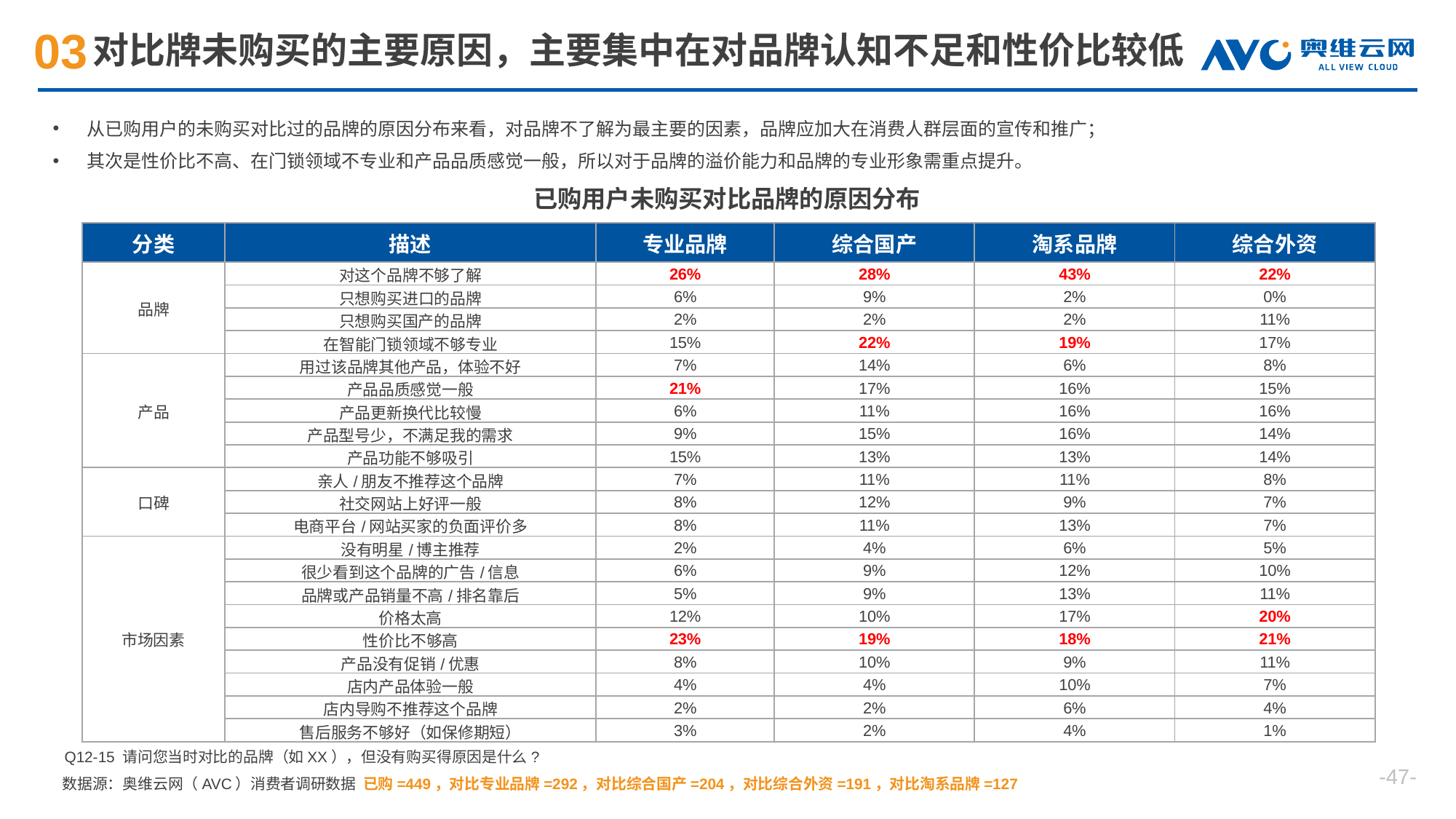

# 对比牌未购买的主要原因，主要集中在对品牌认知不足和性价比较低
从已购用户的未购买对比过的品牌的原因分布来看，对品牌不了解为最主要的因素，品牌应加大在消费人群层面的宣传和推广；
其次是性价比不高、在门锁领域不专业和产品品质感觉一般，所以对于品牌的溢价能力和品牌的专业形象需重点提升。
已购用户未购买对比品牌的原因分布
| 分类 | 描述 | 专业品牌 | 综合国产 | 淘系品牌 | 综合外资 |
| --- | --- | --- | --- | --- | --- |
| 品牌 | 对这个品牌不够了解 | 26% | 28% | 43% | 22% |
|  | 只想购买进口的品牌 | 6% | 9% | 2% | 0% |
|  | 只想购买国产的品牌 | 2% | 2% | 2% | 11% |
|  | 在智能门锁领域不够专业 | 15% | 22% | 19% | 17% |
| 产品 | 用过该品牌其他产品，体验不好 | 7% | 14% | 6% | 8% |
|  | 产品品质感觉一般 | 21% | 17% | 16% | 15% |
|  | 产品更新换代比较慢 | 6% | 11% | 16% | 16% |
|  | 产品型号少，不满足我的需求 | 9% | 15% | 16% | 14% |
|  | 产品功能不够吸引 | 15% | 13% | 13% | 14% |
| 口碑 | 亲人/朋友不推荐这个品牌 | 7% | 11% | 11% | 8% |
|  | 社交网站上好评一般 | 8% | 12% | 9% | 7% |
|  | 电商平台/网站买家的负面评价多 | 8% | 11% | 13% | 7% |
| 市场因素 | 没有明星/博主推荐 | 2% | 4% | 6% | 5% |
|  | 很少看到这个品牌的广告/信息 | 6% | 9% | 12% | 10% |
|  | 品牌或产品销量不高/排名靠后 | 5% | 9% | 13% | 11% |
|  | 价格太高 | 12% | 10% | 17% | 20% |
|  | 性价比不够高 | 23% | 19% | 18% | 21% |
|  | 产品没有促销/优惠 | 8% | 10% | 9% | 11% |
|  | 店内产品体验一般 | 4% | 4% | 10% | 7% |
|  | 店内导购不推荐这个品牌 | 2% | 2% | 6% | 4% |
|  | 售后服务不够好（如保修期短） | 3% | 2% | 4% | 1% |
Q12-15 请问您当时对比的品牌（如XX），但没有购买得原因是什么?
-47-
数据源：奥维云网（AVC）消费者调研数据  已购=449，对比专业品牌=292，对比综合国产=204，对比综合外资=191，对比淘系品牌=127